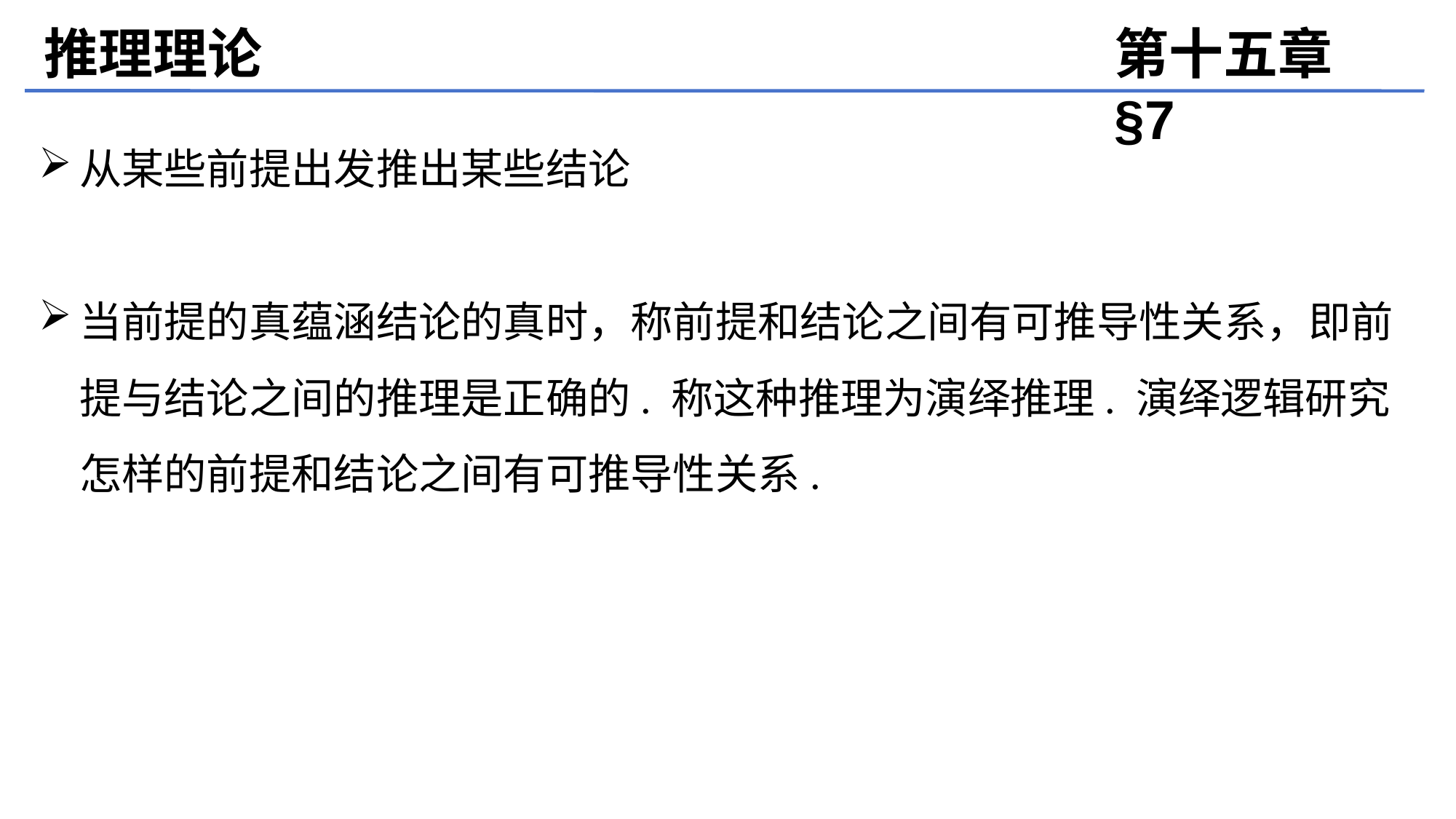

推理理论
第十五章 §7
从某些前提出发推出某些结论

当前提的真蕴涵结论的真时，称前提和结论之间有可推导性关系，即前提与结论之间的推理是正确的. 称这种推理为演绎推理. 演绎逻辑研究怎样的前提和结论之间有可推导性关系.